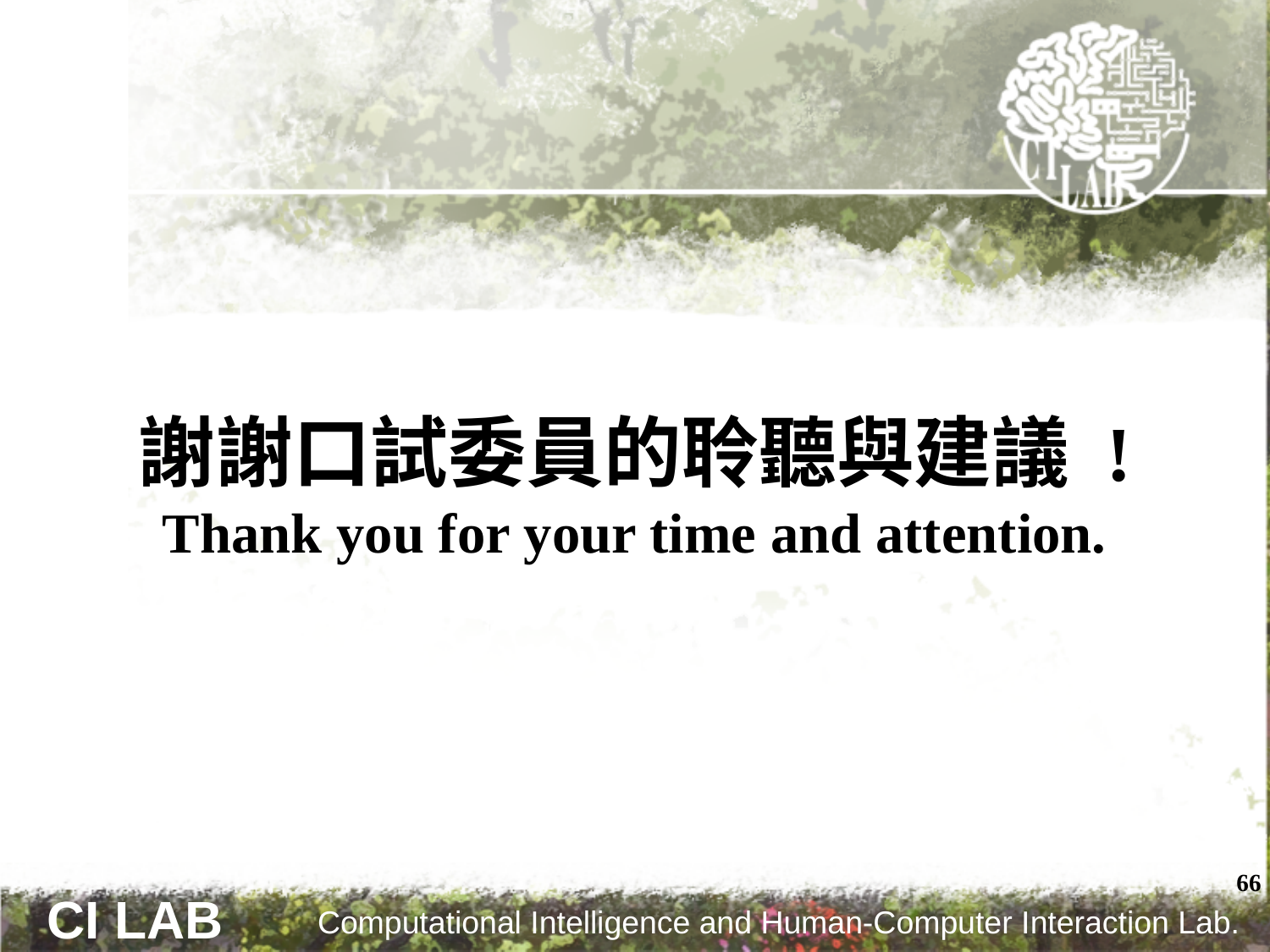

謝謝口試委員的聆聽與建議 !
Thank you for your time and attention.
66